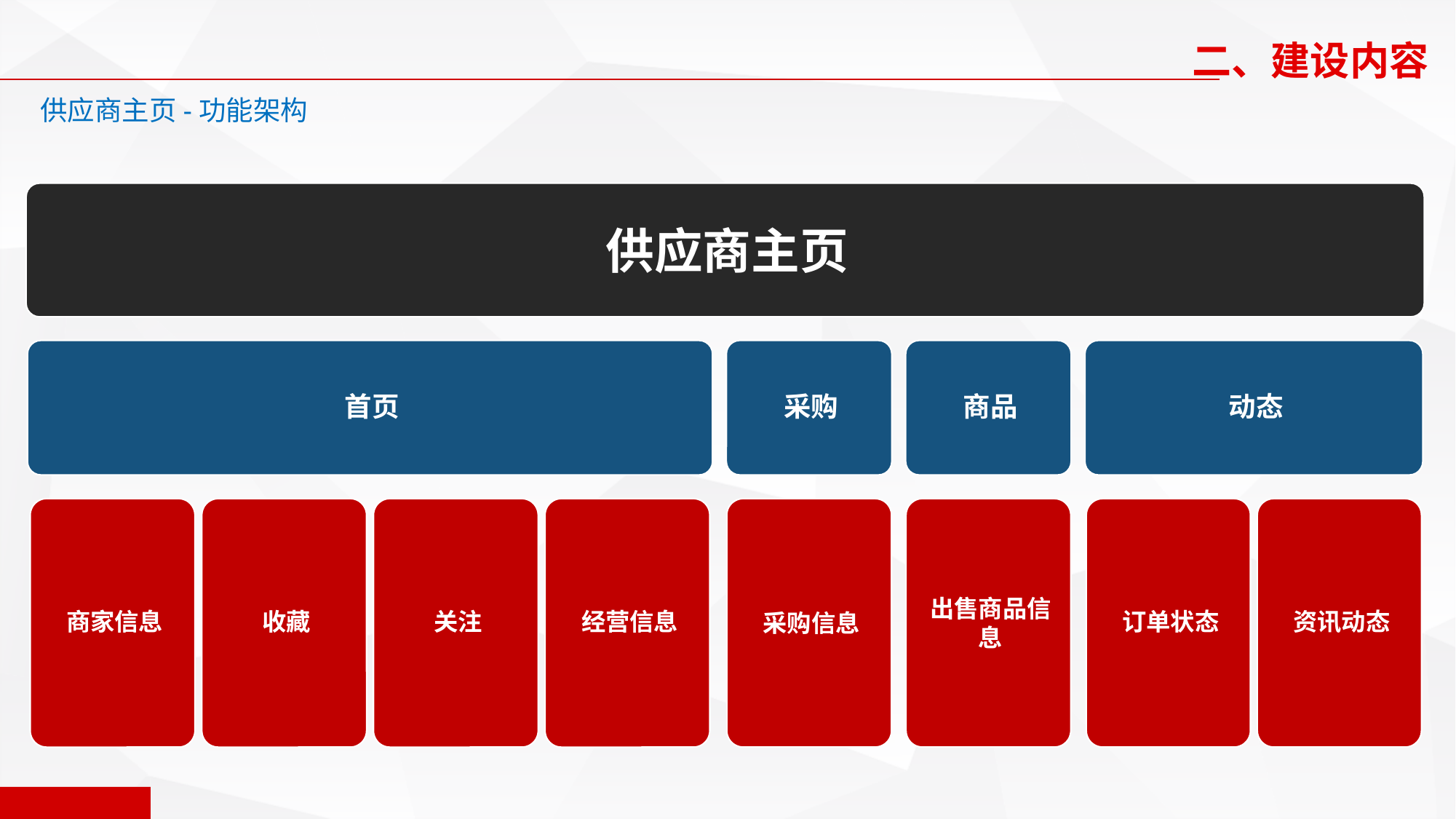

二、建设内容
供应商主页-功能架构
供应商主页
首页
商家信息
收藏
关注
经营信息
采购
采购信息
商品
出售商品信息
动态
订单状态
资讯动态
功能架构图